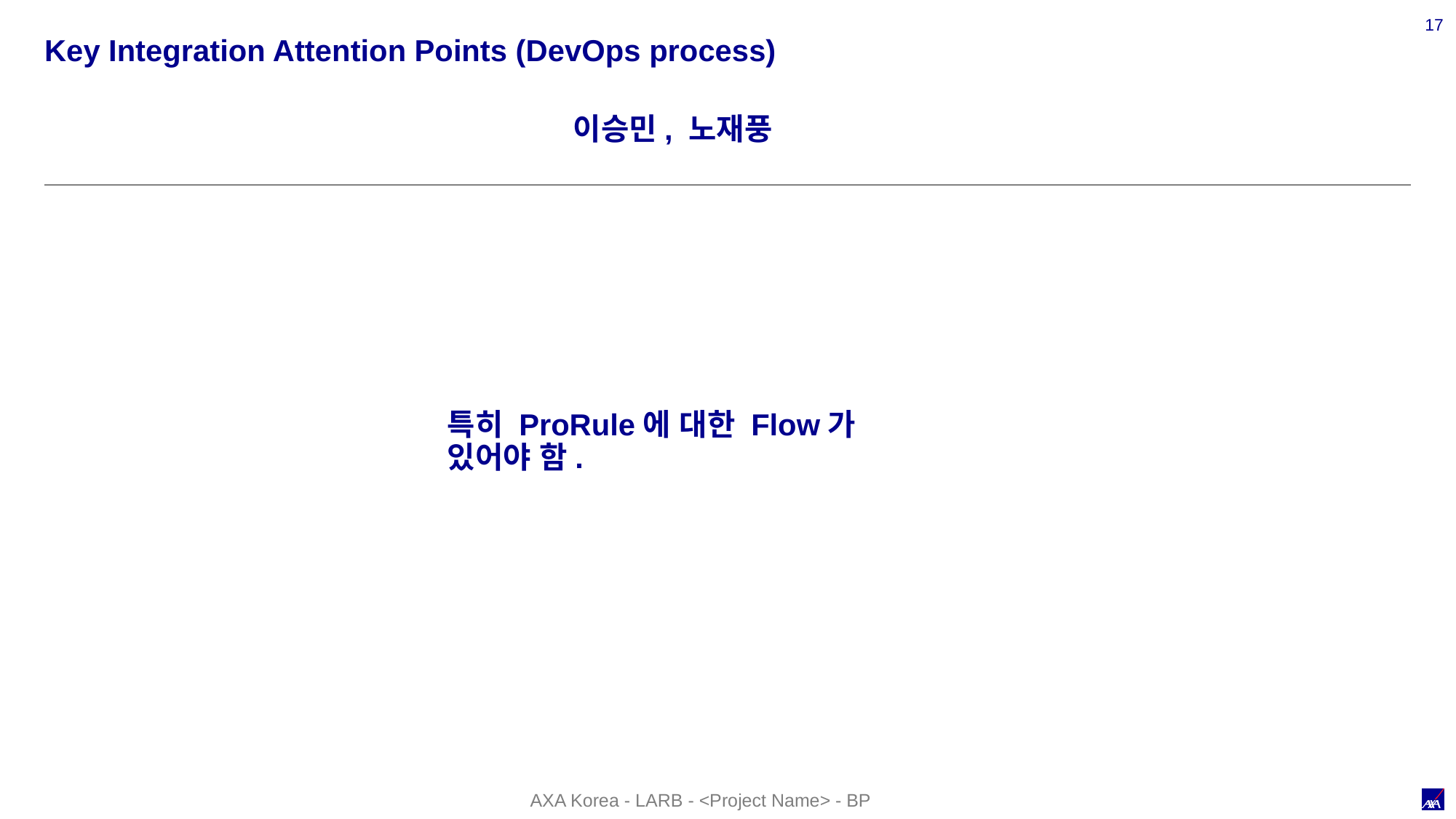

17
Key Integration Attention Points (DevOps process)
이승민, 노재풍
특히 ProRule에 대한 Flow가 있어야 함.